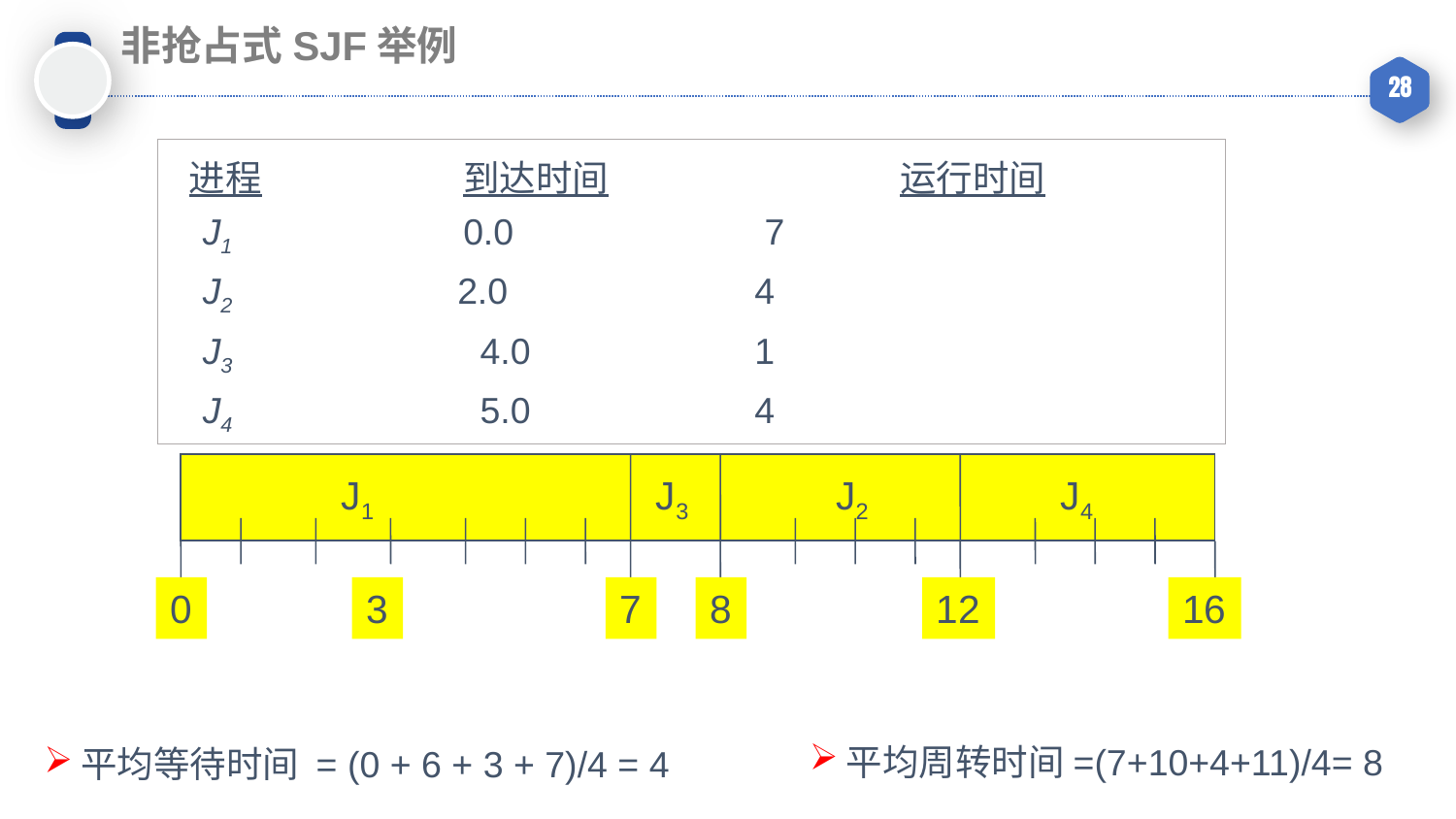

非抢占式SJF举例
 进程		到达时间		运行时间
   J1	                         0.0	  	 7
   J2	                        2.0		4
   J3	                4.0		1
   J4	                5.0		4

J1
J3
J2
J4

0
3
7
8
12
16
平均周转时间=(7+10+4+11)/4= 8
平均等待时间 = (0 + 6 + 3 + 7)/4 = 4